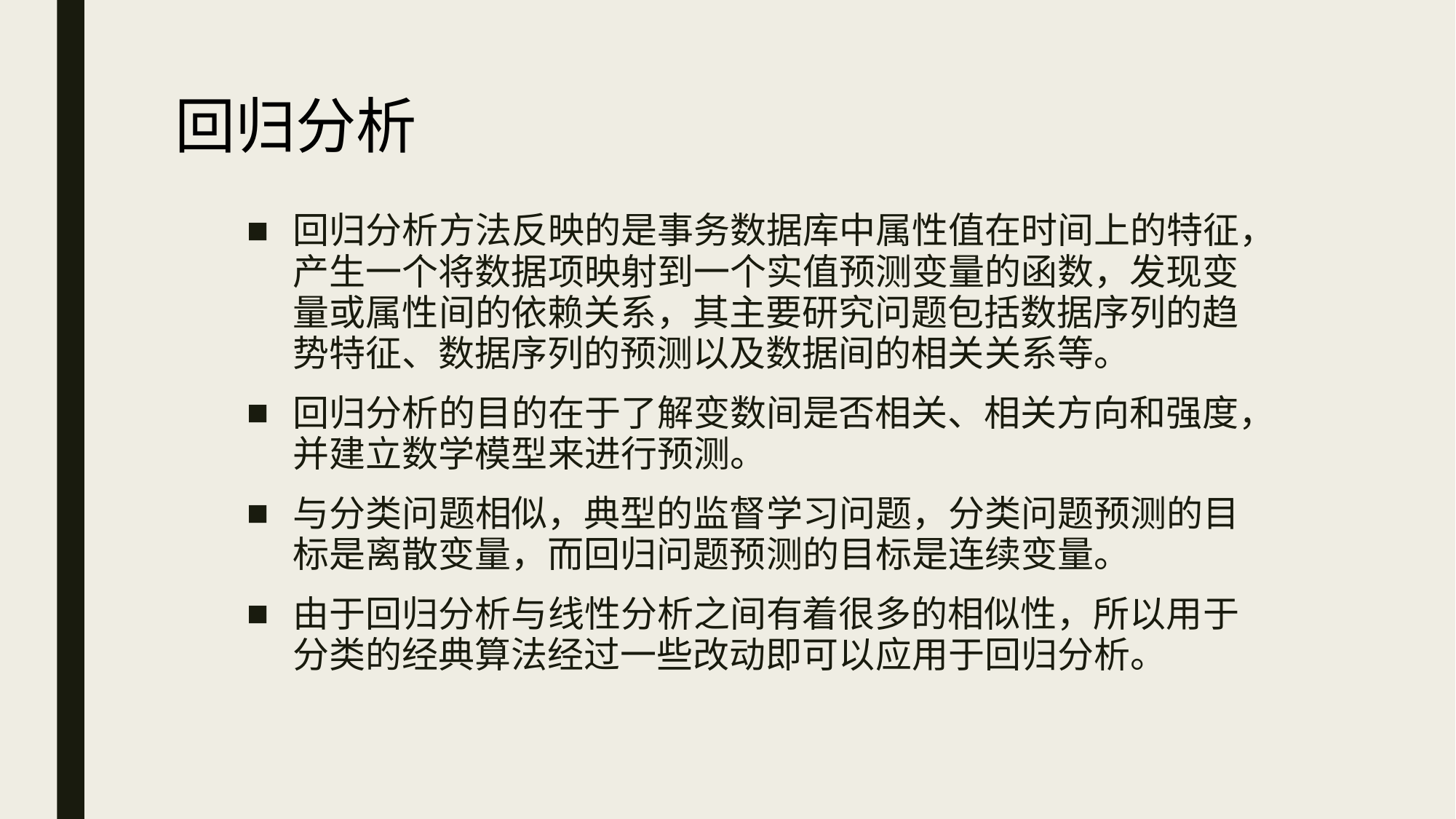

# 回归分析
回归分析方法反映的是事务数据库中属性值在时间上的特征，产生一个将数据项映射到一个实值预测变量的函数，发现变量或属性间的依赖关系，其主要研究问题包括数据序列的趋势特征、数据序列的预测以及数据间的相关关系等。
回归分析的目的在于了解变数间是否相关、相关方向和强度，并建立数学模型来进行预测。
与分类问题相似，典型的监督学习问题，分类问题预测的目标是离散变量，而回归问题预测的目标是连续变量。
由于回归分析与线性分析之间有着很多的相似性，所以用于分类的经典算法经过一些改动即可以应用于回归分析。